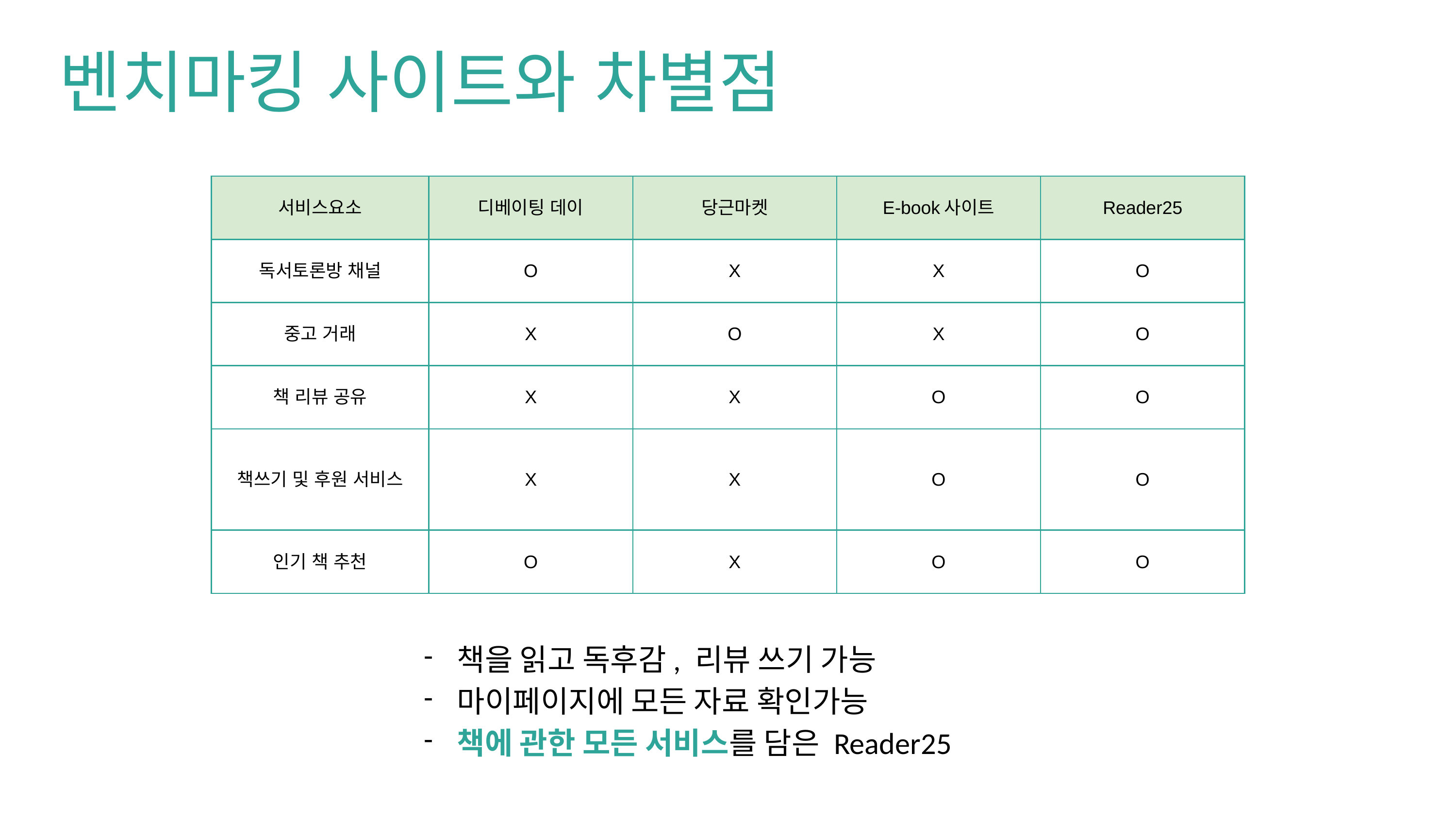

벤치마킹 사이트와 차별점
| 서비스요소 | 디베이팅 데이 | 당근마켓 | E-book사이트 | Reader25 |
| --- | --- | --- | --- | --- |
| 독서토론방 채널 | O | X | X | O |
| 중고 거래 | X | O | X | O |
| 책 리뷰 공유 | X | X | O | O |
| 책쓰기 및 후원 서비스 | X | X | O | O |
| 인기 책 추천 | O | X | O | O |
책을 읽고 독후감, 리뷰 쓰기 가능
마이페이지에 모든 자료 확인가능
책에 관한 모든 서비스를 담은 Reader25